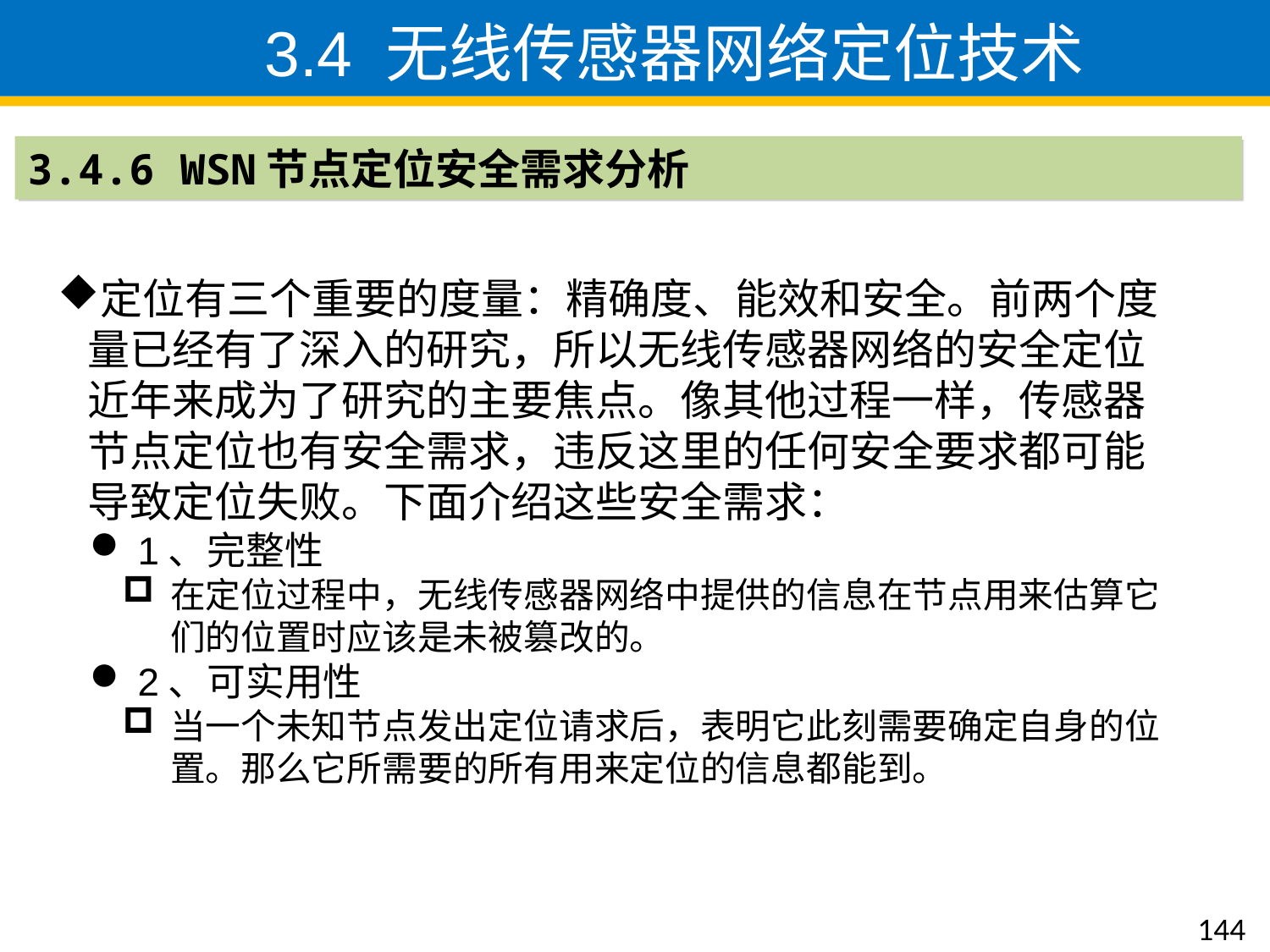

3.4 无线传感器网络定位技术

3.4.6 WSN节点定位安全需求分析
定位有三个重要的度量：精确度、能效和安全。前两个度量已经有了深入的研究，所以无线传感器网络的安全定位近年来成为了研究的主要焦点。像其他过程一样，传感器节点定位也有安全需求，违反这里的任何安全要求都可能导致定位失败。下面介绍这些安全需求：
1、完整性
在定位过程中，无线传感器网络中提供的信息在节点用来估算它们的位置时应该是未被篡改的。
2、可实用性
当一个未知节点发出定位请求后，表明它此刻需要确定自身的位置。那么它所需要的所有用来定位的信息都能到。
144